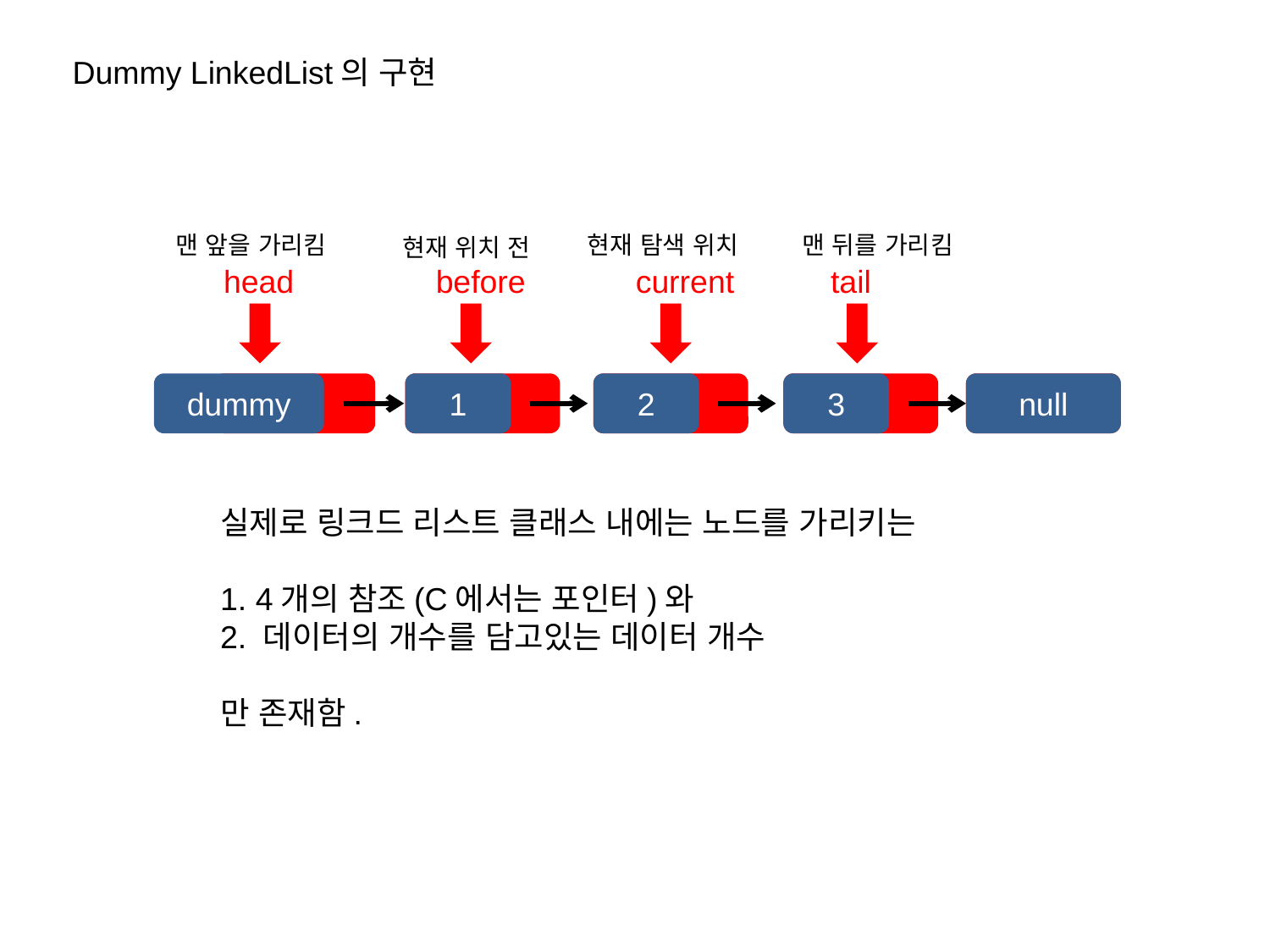

Dummy LinkedList의 구현
맨 앞을 가리킴
현재 탐색 위치
맨 뒤를 가리킴
현재 위치 전
head

before

current

tail

dummy

1

2

3

null
실제로 링크드 리스트 클래스 내에는 노드를 가리키는

1. 4개의 참조(C에서는 포인터)와
2. 데이터의 개수를 담고있는 데이터 개수

만 존재함.